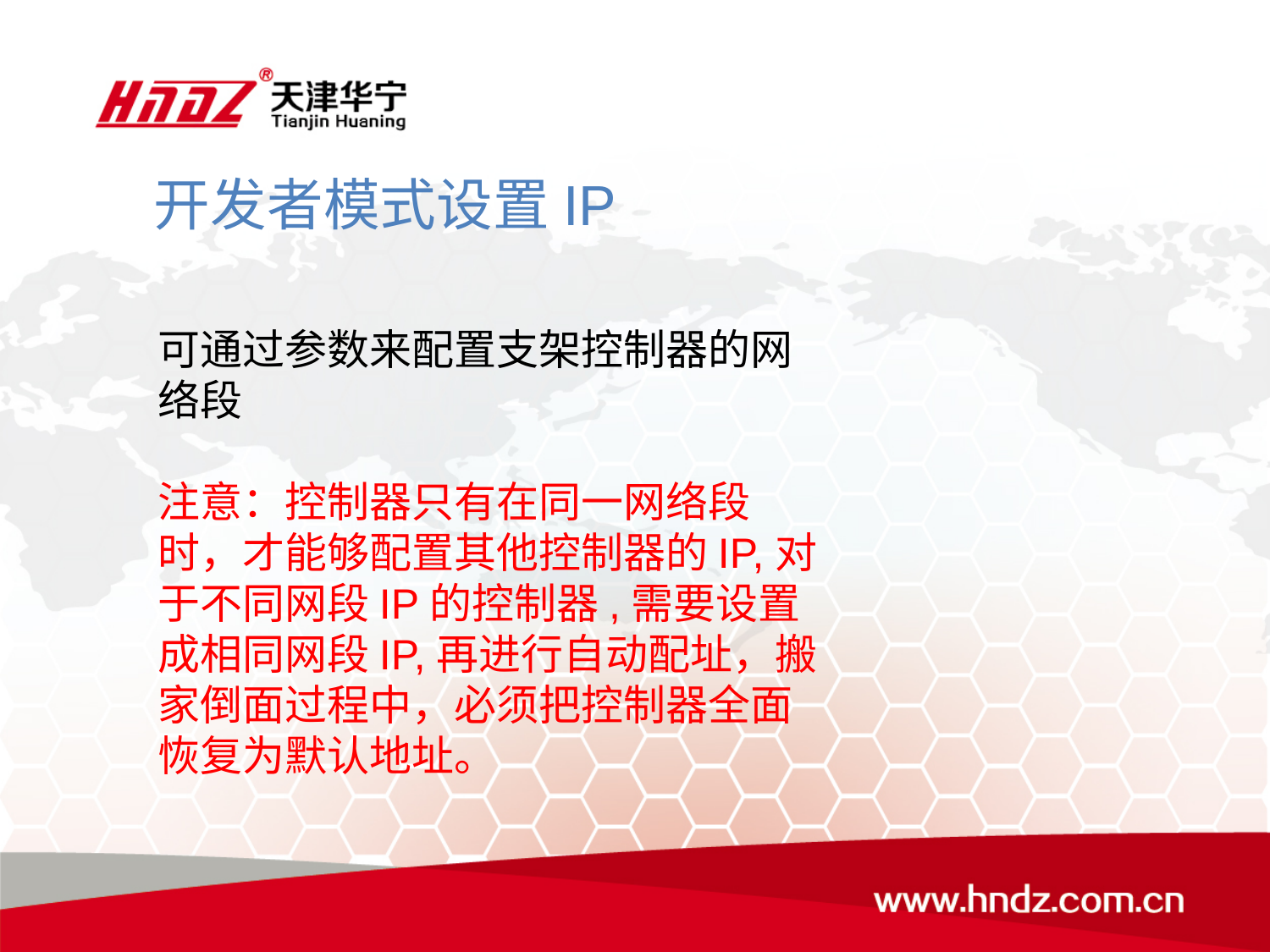

开发者模式设置IP

可通过参数来配置支架控制器的网络段

注意：控制器只有在同一网络段时，才能够配置其他控制器的IP,对于不同网段IP的控制器,需要设置成相同网段IP,再进行自动配址，搬家倒面过程中，必须把控制器全面恢复为默认地址。